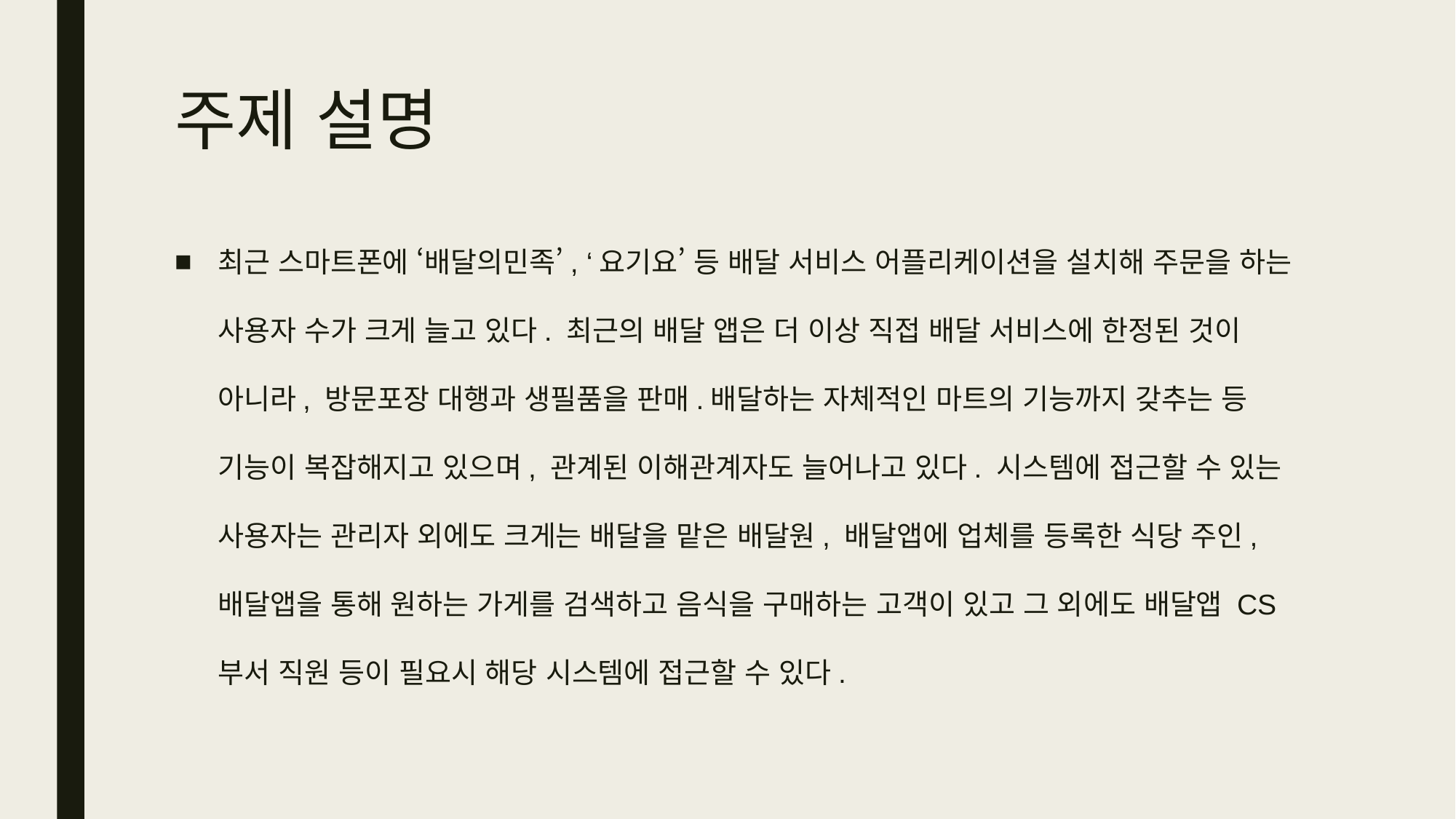

# 주제 설명
최근 스마트폰에 ‘배달의민족’, ‘요기요’ 등 배달 서비스 어플리케이션을 설치해 주문을 하는 사용자 수가 크게 늘고 있다. 최근의 배달 앱은 더 이상 직접 배달 서비스에 한정된 것이 아니라, 방문포장 대행과 생필품을 판매.배달하는 자체적인 마트의 기능까지 갖추는 등 기능이 복잡해지고 있으며, 관계된 이해관계자도 늘어나고 있다. 시스템에 접근할 수 있는 사용자는 관리자 외에도 크게는 배달을 맡은 배달원, 배달앱에 업체를 등록한 식당 주인, 배달앱을 통해 원하는 가게를 검색하고 음식을 구매하는 고객이 있고 그 외에도 배달앱 CS 부서 직원 등이 필요시 해당 시스템에 접근할 수 있다.